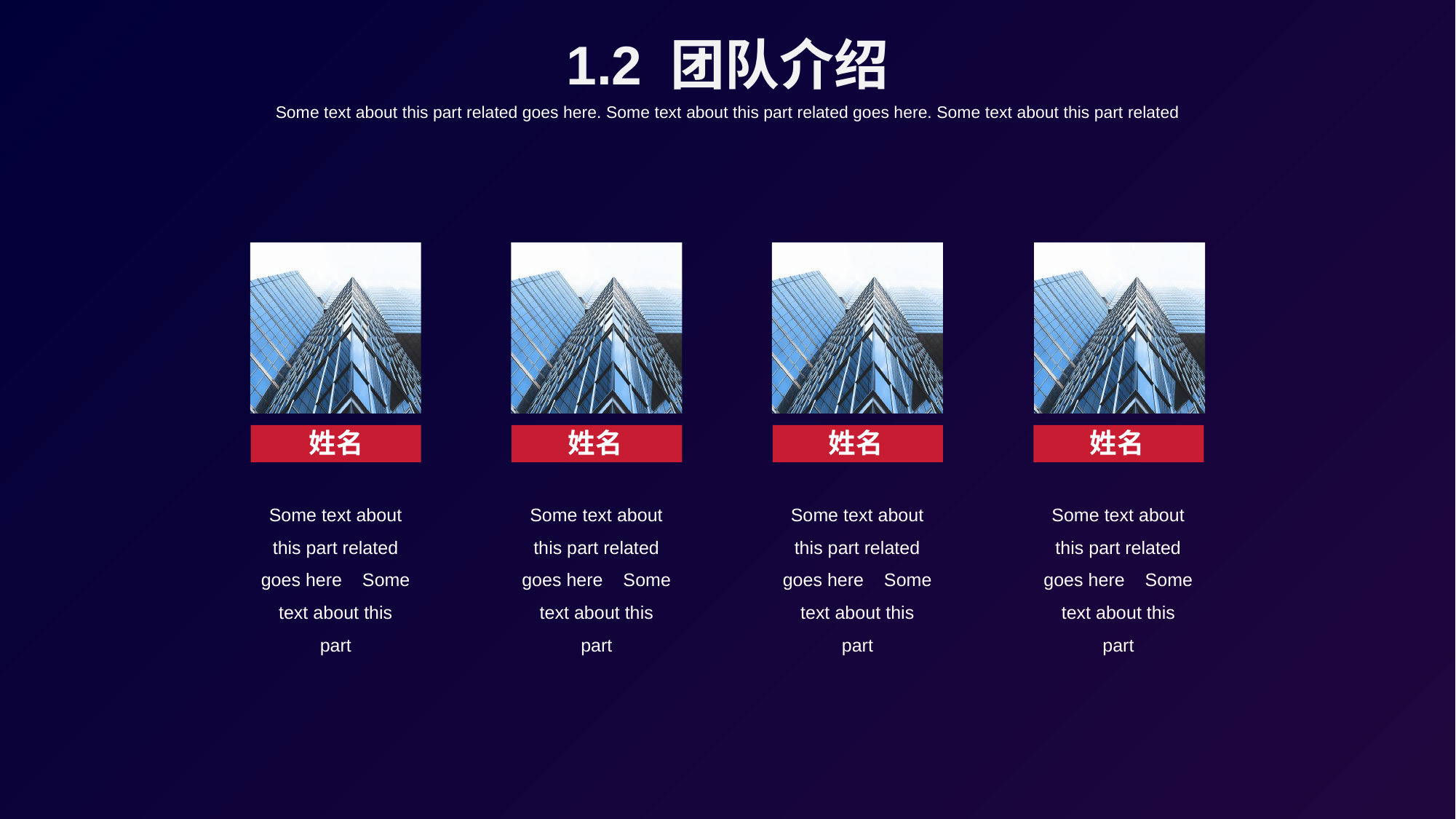

1.2 团队介绍
Some text about this part related goes here. Some text about this part related goes here. Some text about this part related

姓名

姓名

姓名

姓名

Some text about this part related goes here    Some text about this part
Some text about this part related goes here    Some text about this part
Some text about this part related goes here    Some text about this part
Some text about this part related goes here    Some text about this part